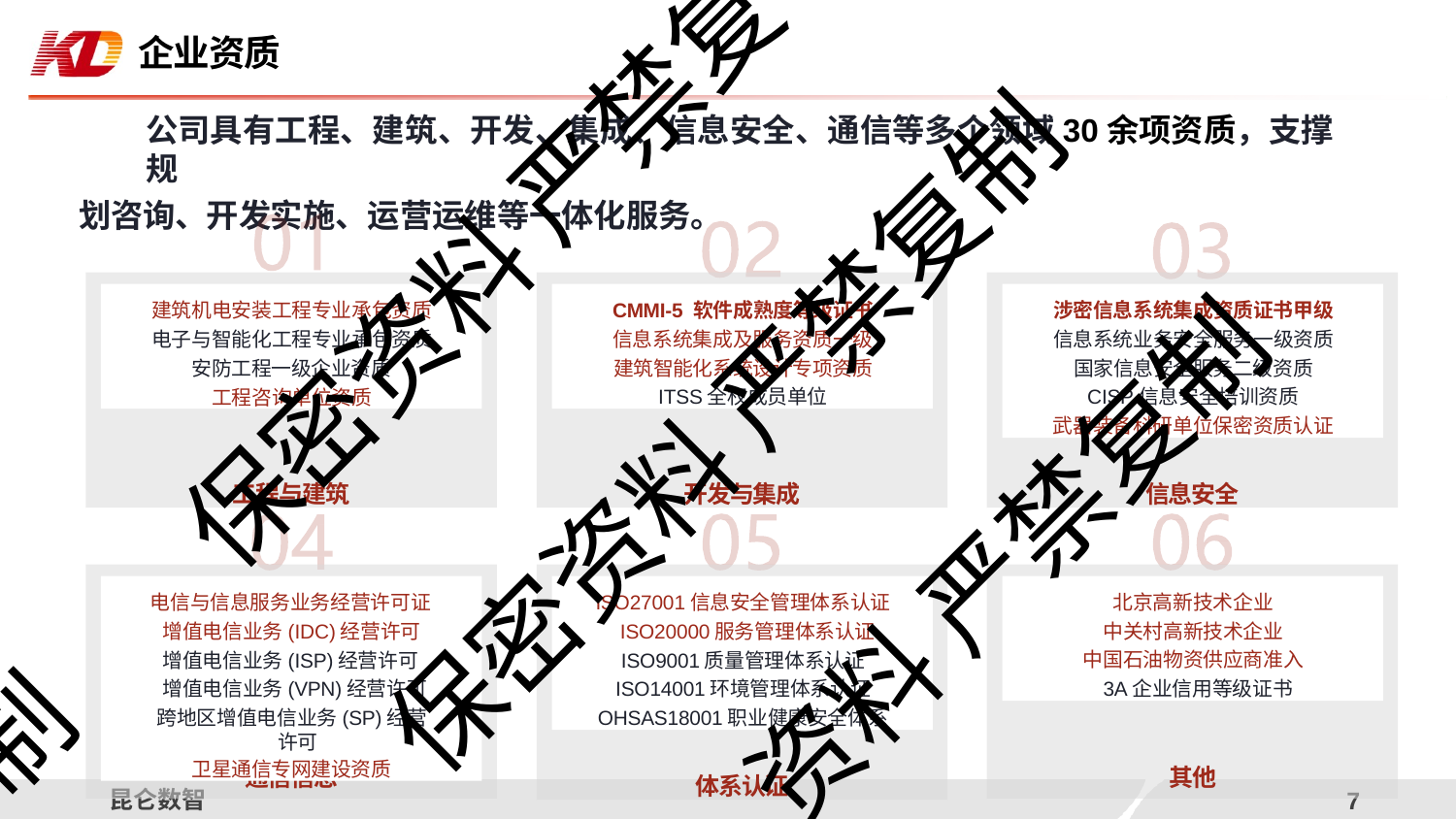

# 企业资质

公司具有工程、建筑、开发、集成、信息安全、通信等多个领域30余项资质，支撑规
划咨询、开发实施、运营运维等一体化服务。
保密资料 严禁复

工程与建筑

开发与集成

信息安全
建筑机电安装工程专业承包资质 电子与智能化工程专业承包资质 安防工程一级企业资质
工程咨询单位资质
CMMI-5 软件成熟度等级证书 信息系统集成及服务资质一级 建筑智能化系统设计专项资质 ITSS全权成员单位
涉密信息系统集成资质证书甲级 信息系统业务安全服务一级资质 国家信息安全服务二级资质 CISP信息安全培训资质
武器装备科研单位保密资质认证
保密资料 严禁复制
资料 严禁复制

体系认证

电信与信息服务业务经营许可证 增值电信业务(IDC)经营许可 增值电信业务(ISP)经营许可 增值电信业务(VPN)经营许可
跨地区增值电信业务(SP)经营许可
卫星通信专网建设资质
ISO27001信息安全管理体系认证  ISO20000服务管理体系认证 ISO9001质量管理体系认证 ISO14001环境管理体系认证 OHSAS18001职业健康安全体系
北京高新技术企业 中关村高新技术企业
中国石油物资供应商准入  3A企业信用等级证书
制
通信信息
其他
昆仑数智
7